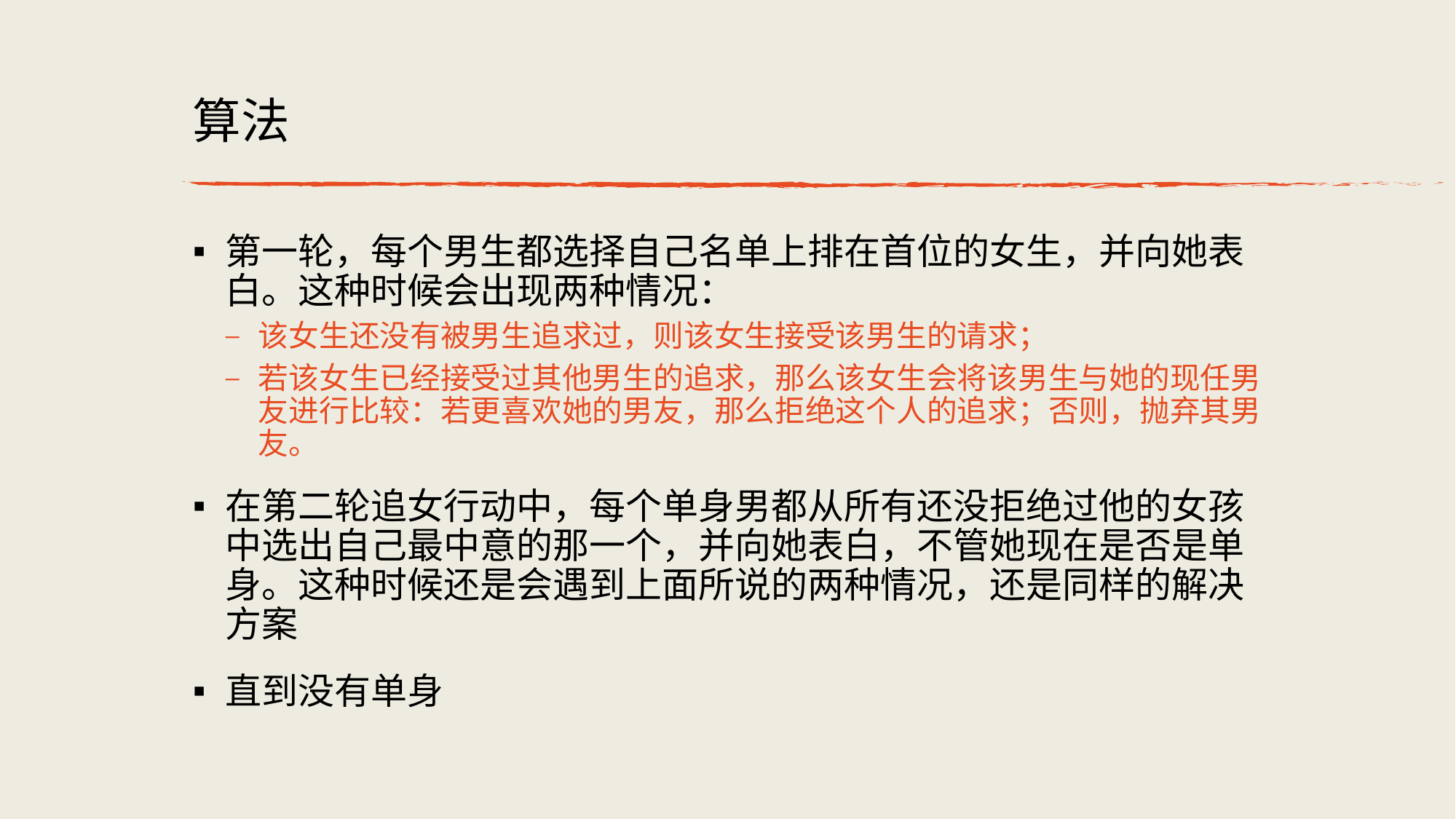

# 算法
第⼀轮，每个男⽣都选择⾃⼰名单上排在⾸位的⼥⽣，并向她表⽩。这种时候会出现两种情况：
该⼥⽣还没有被男⽣追求过，则该⼥⽣接受该男⽣的请求；
若该⼥⽣已经接受过其他男⽣的追求，那么该⼥⽣会将该男⽣与她的现任男友进⾏⽐较：若更喜欢她的男友，那么拒绝这个⼈的追求；否则，抛弃其男友。
在第⼆轮追⼥⾏动中，每个单⾝男都从所有还没拒绝过他的⼥孩中选出⾃⼰最中意的那⼀个，并向她表⽩，不管她现在是否是单⾝。这种时候还是会遇到上⾯所说的两种情况，还是同样的解决⽅案
直到没有单身